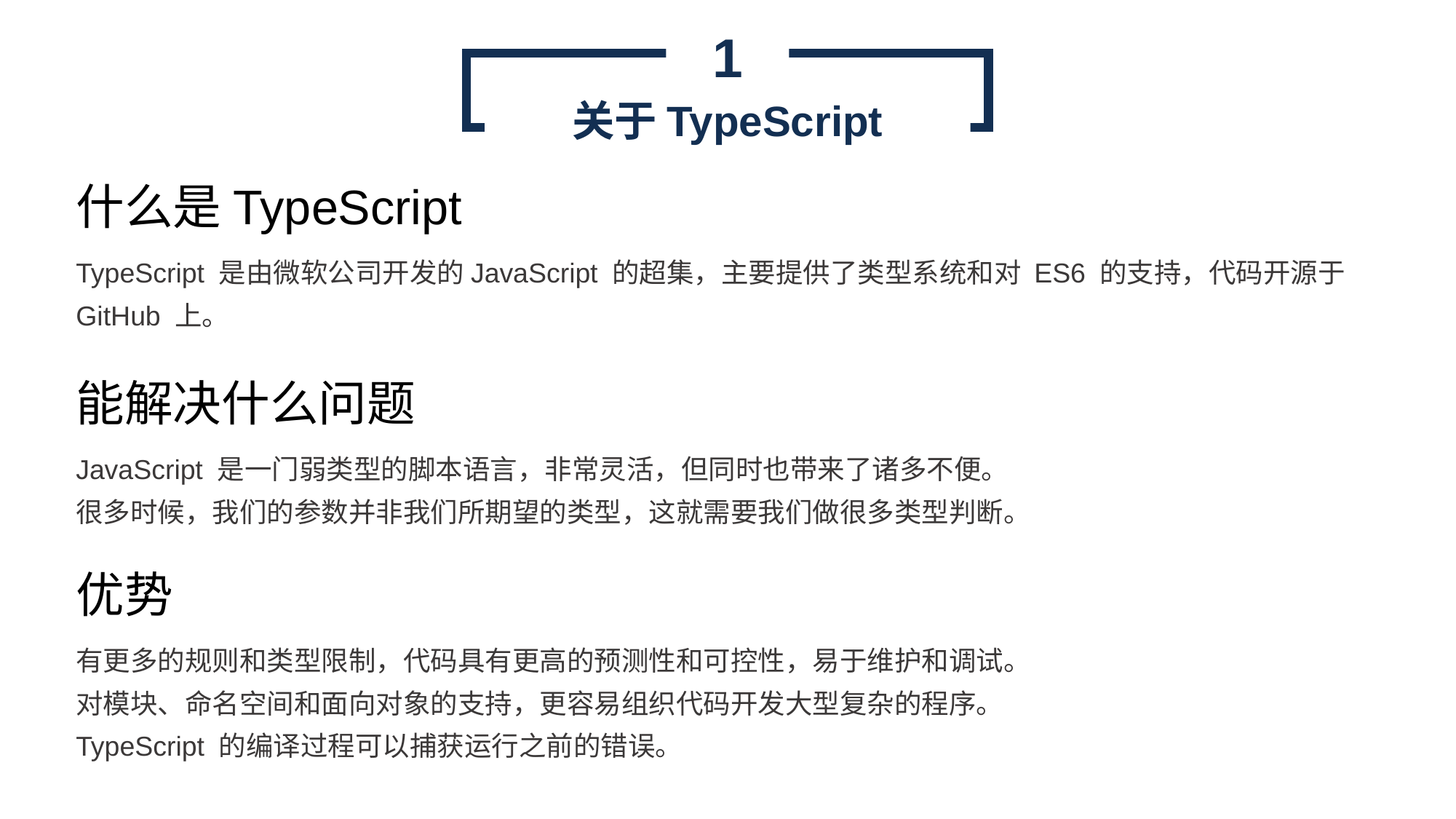

1

关于TypeScript
什么是TypeScript
TypeScript 是由微软公司开发的JavaScript 的超集，主要提供了类型系统和对 ES6 的支持，代码开源于 GitHub 上。

能解决什么问题
JavaScript 是一门弱类型的脚本语言，非常灵活，但同时也带来了诸多不便。
很多时候，我们的参数并非我们所期望的类型，这就需要我们做很多类型判断。
优势
有更多的规则和类型限制，代码具有更高的预测性和可控性，易于维护和调试。
对模块、命名空间和面向对象的支持，更容易组织代码开发大型复杂的程序。
TypeScript 的编译过程可以捕获运行之前的错误。